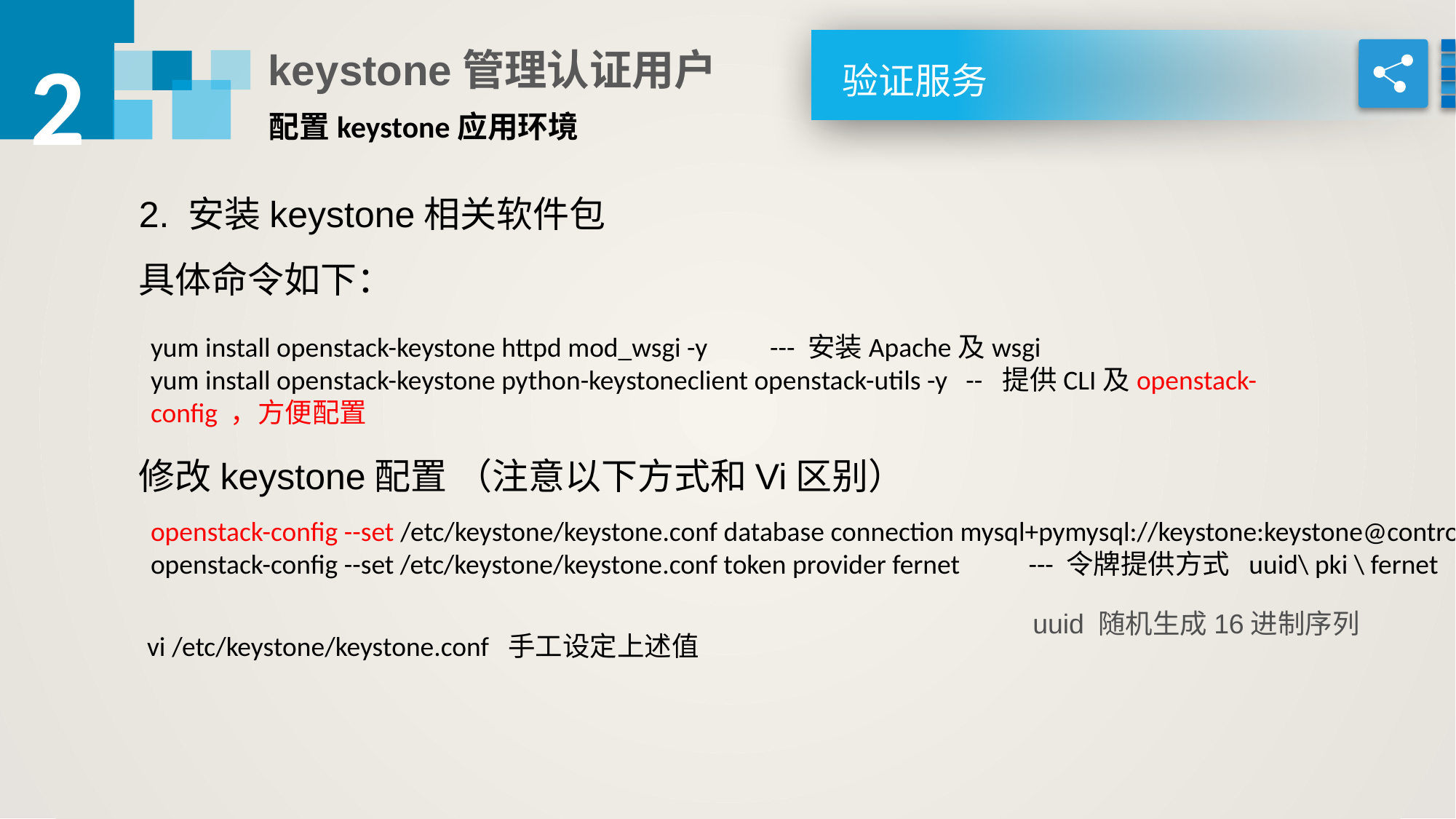

2
keystone管理认证用户
验证服务
配置keystone应用环境

2. 安装keystone相关软件包
具体命令如下：

修改keystone配置 （注意以下方式和Vi区别）

yum install openstack-keystone httpd mod_wsgi -y          --- 安装Apache及wsgi
yum install openstack-keystone python-keystoneclient openstack-utils -y   --  提供CLI及openstack-config ，方便配置
openstack-config --set /etc/keystone/keystone.conf database connection mysql+pymysql://keystone:keystone@controller/keystone
openstack-config --set /etc/keystone/keystone.conf token provider fernet           --- 令牌提供方式  uuid\ pki \ fernet
uuid 随机生成16进制序列

vi /etc/keystone/keystone.conf  手工设定上述值